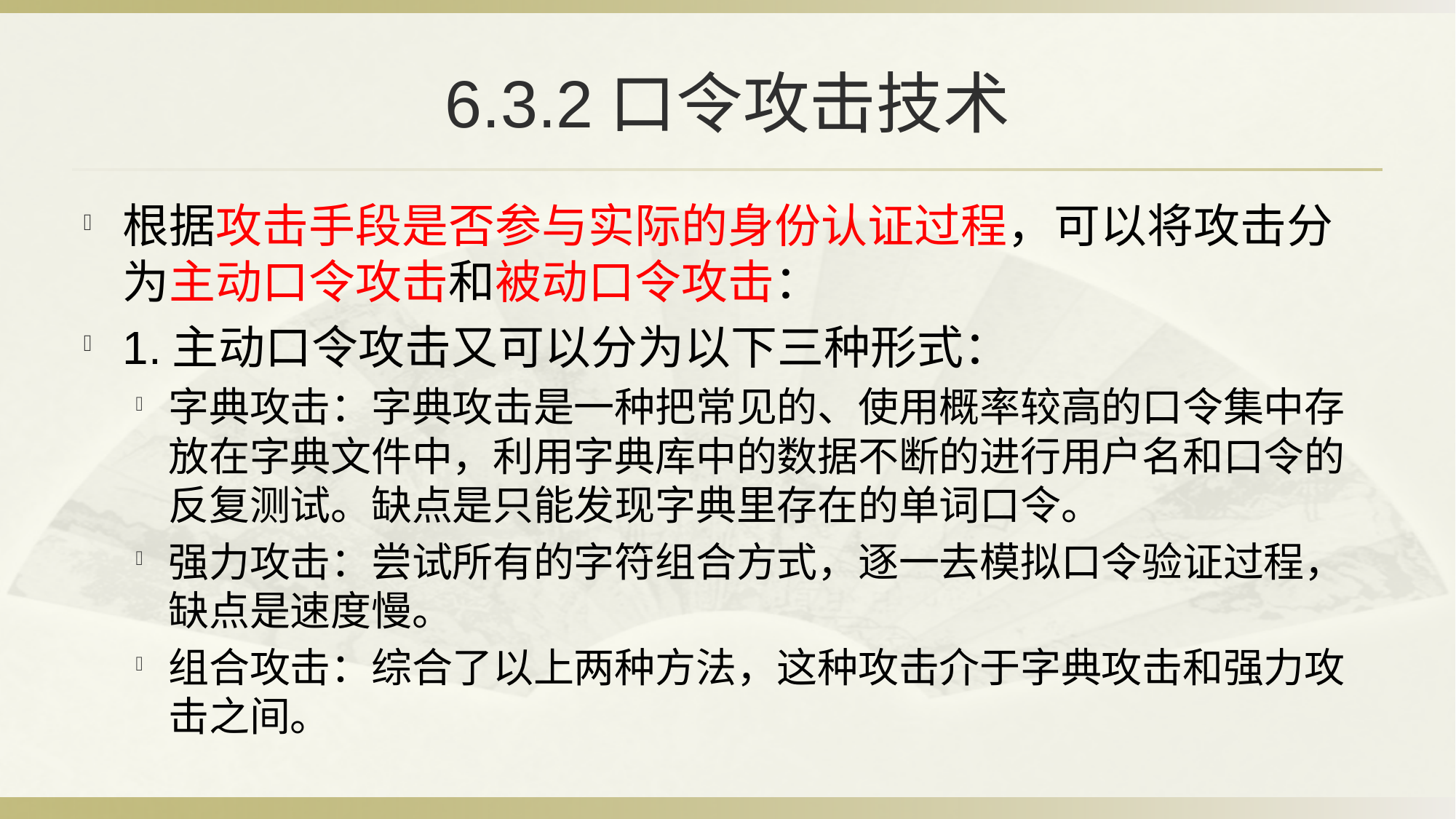

# 6.3.2口令攻击技术
根据攻击手段是否参与实际的身份认证过程，可以将攻击分为主动口令攻击和被动口令攻击：
1.主动口令攻击又可以分为以下三种形式：
字典攻击：字典攻击是一种把常见的、使用概率较高的口令集中存放在字典文件中，利用字典库中的数据不断的进行用户名和口令的反复测试。缺点是只能发现字典里存在的单词口令。
强力攻击：尝试所有的字符组合方式，逐一去模拟口令验证过程，缺点是速度慢。
组合攻击：综合了以上两种方法，这种攻击介于字典攻击和强力攻击之间。